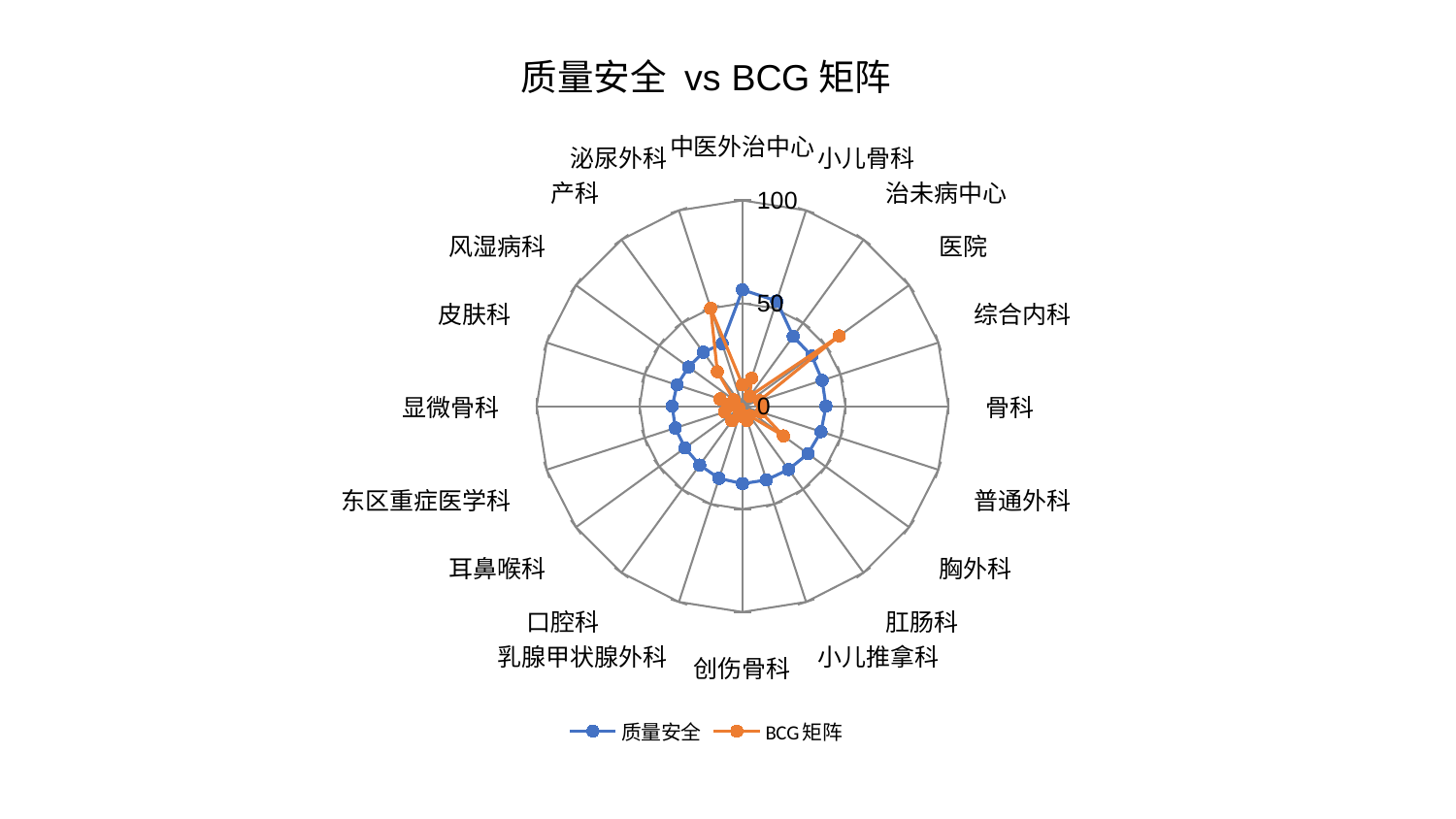

### Chart: 质量安全 vs BCG矩阵

| Category | 质量安全 | BCG矩阵 |
|---|---|---|
| 中医外治中心 | 56.56414514077342 | 10.342245808404266 |
| 小儿骨科 | 53.754181145553524 | 14.267789626213712 |
| 治未病中心 | 41.90768816203105 | 6.004823697939715 |
| 医院 | 41.58694432647546 | 58.068206652874665 |
| 综合内科 | 40.69130485745192 | 8.75620634306597 |
| 骨科 | 40.5412878575252 | 9.662978733005499 |
| 普通外科 | 40.11895873913442 | 9.509757882691192 |
| 胸外科 | 39.313048555478716 | 24.55848652073506 |
| 肛肠科 | 38.02662875255963 | 5.617520335964519 |
| 小儿推拿科 | 37.68123077260476 | 7.351120988364131 |
| 创伤骨科 | 37.65056864110018 | 4.990826835222639 |
| 乳腺甲状腺外科 | 36.86971765090546 | 4.814637605846218 |
| 口腔科 | 35.37493209040227 | 8.696723878058192 |
| 耳鼻喉科 | 34.54365606264152 | 2.014351301468059 |
| 东区重症医学科 | 34.31546220830878 | 9.054250300842199 |
| 显微骨科 | 34.15394181638153 | 6.842109945601063 |
| 皮肤科 | 33.411414116961126 | 11.490588768182324 |
| 风湿病科 | 32.383968721184694 | 5.237845568531142 |
| 产科 | 32.37715281971781 | 20.754063032902835 |
| 泌尿外科 | 31.9445036973644 | 50.0011590749116 |
11